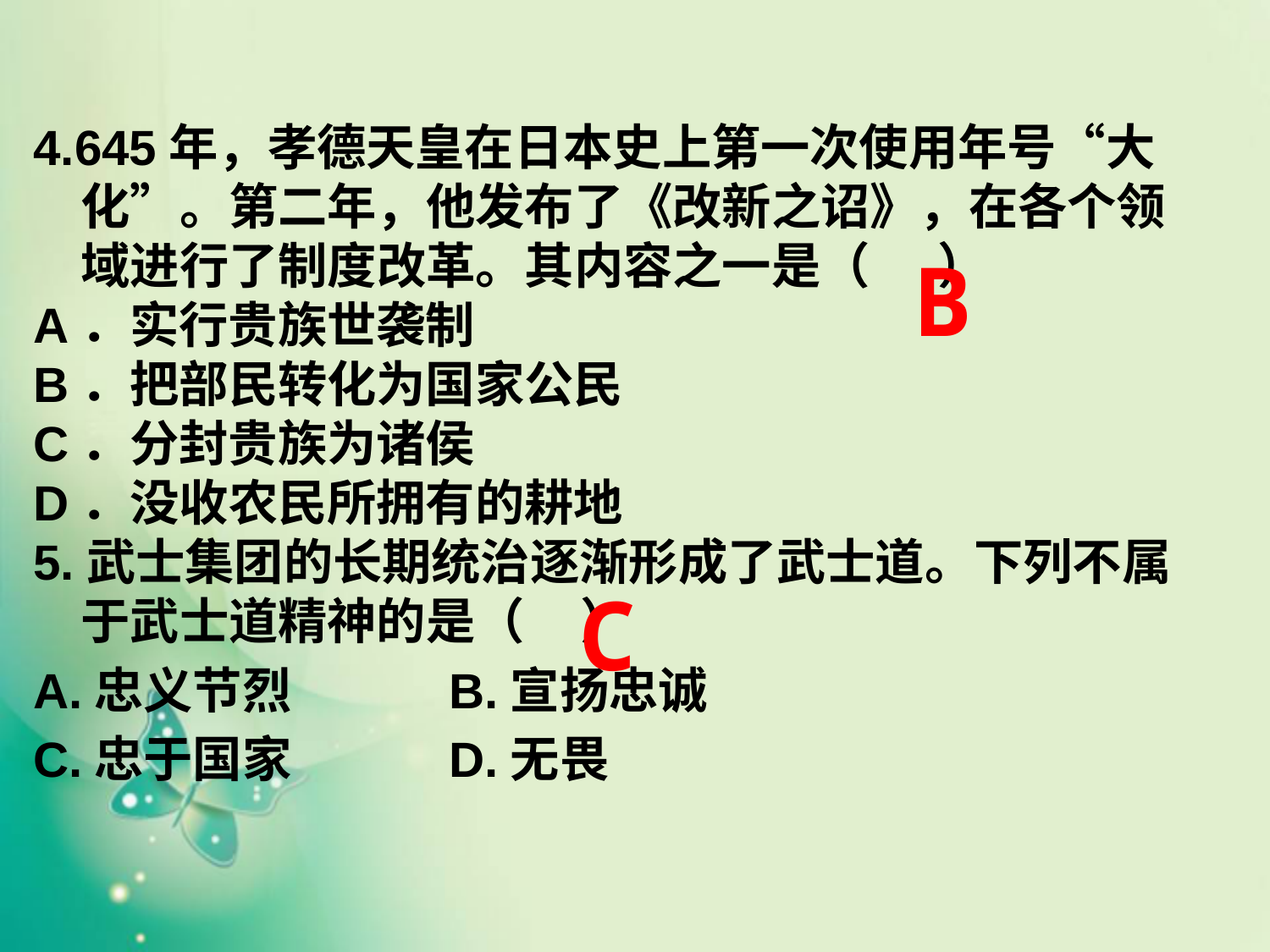

4.645年，孝德天皇在日本史上第一次使用年号“大化”。第二年，他发布了《改新之诏》，在各个领域进行了制度改革。其内容之一是（      ）
A．实行贵族世袭制
B．把部民转化为国家公民
C．分封贵族为诸侯
D．没收农民所拥有的耕地
5.武士集团的长期统治逐渐形成了武士道。下列不属于武士道精神的是（     ）
A.忠义节烈             B.宣扬忠诚
C.忠于国家             D.无畏

B
C